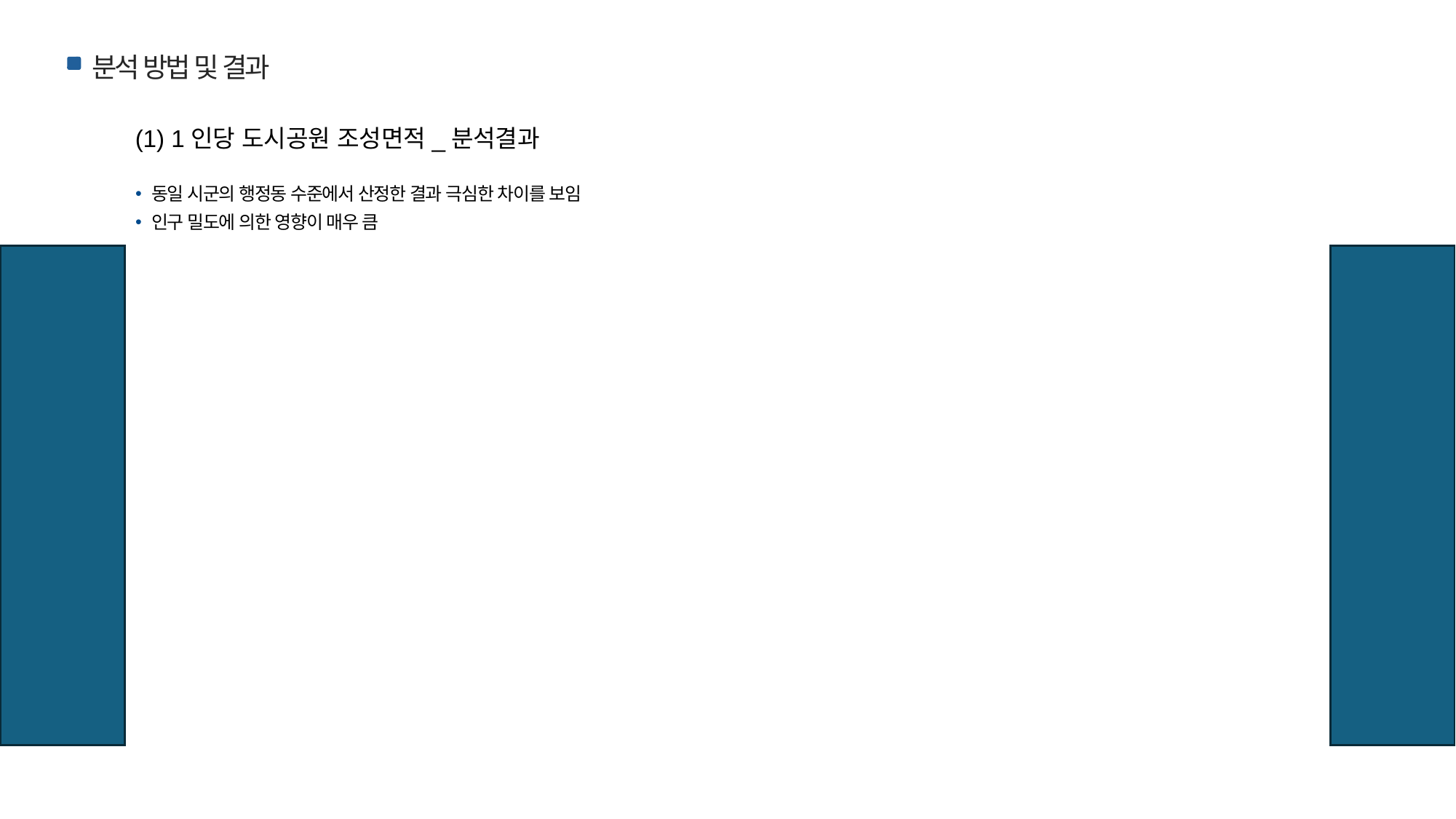

분석 방법 및 결과

(1) 1인당 도시공원 조성면적_분석결과
동일 시군의 행정동 수준에서 산정한 결과 극심한 차이를 보임
인구 밀도에 의한 영향이 매우 큼